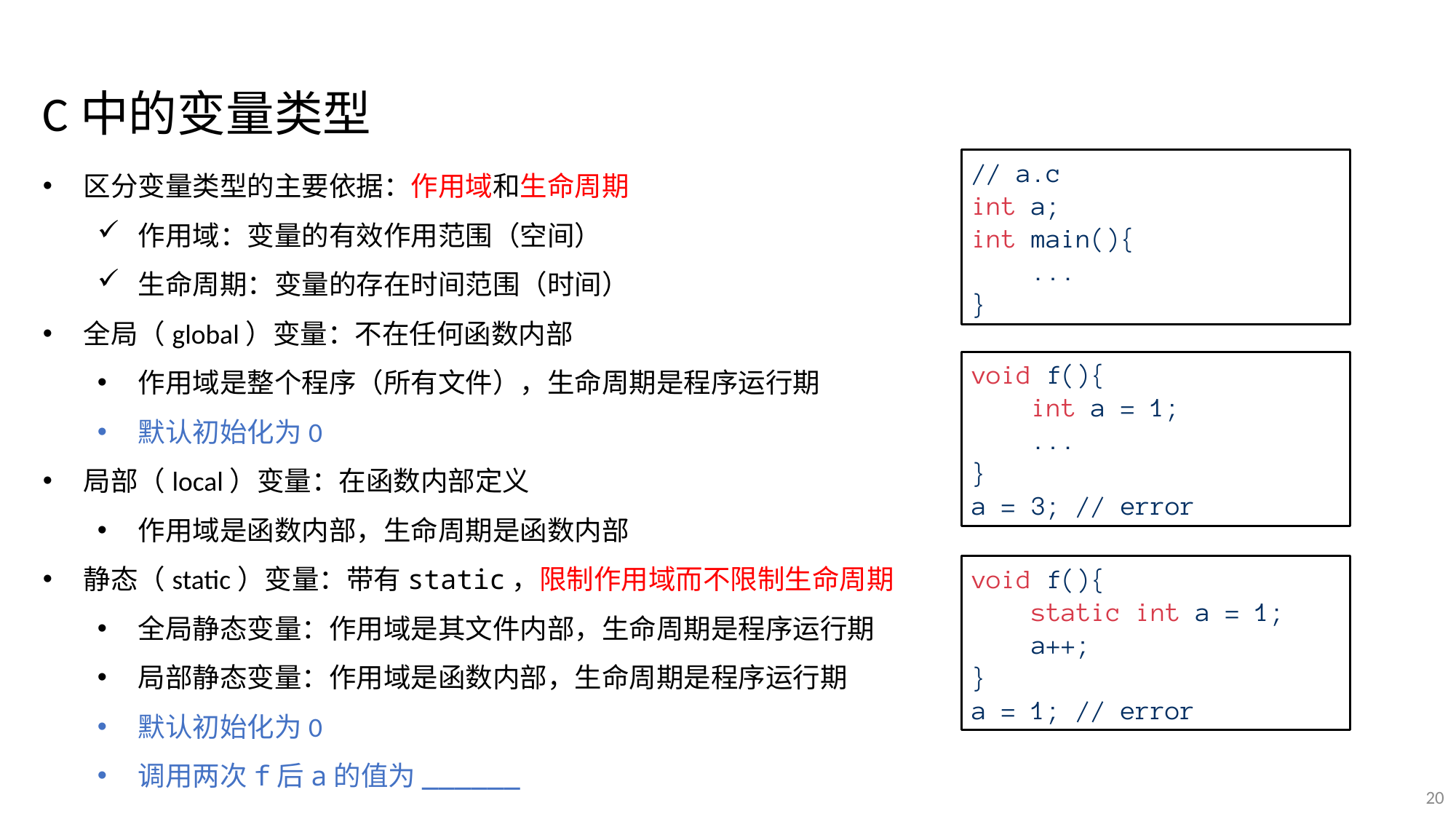

C中的变量类型
区分变量类型的主要依据：作用域和生命周期
作用域：变量的有效作用范围（空间）
生命周期：变量的存在时间范围（时间）
全局（global）变量：不在任何函数内部
作用域是整个程序（所有文件），生命周期是程序运行期
默认初始化为0
局部（local）变量：在函数内部定义
作用域是函数内部，生命周期是函数内部
静态（static）变量：带有static，限制作用域而不限制生命周期
全局静态变量：作用域是其文件内部，生命周期是程序运行期
局部静态变量：作用域是函数内部，生命周期是程序运行期
默认初始化为0
调用两次f后a的值为______
// a.c
int a;
int main(){
    ...
}
void f(){
    int a = 1;
    ...
}
a = 3; // error
void f(){
    static int a = 1;
    a++;
}
a = 1; // error
20